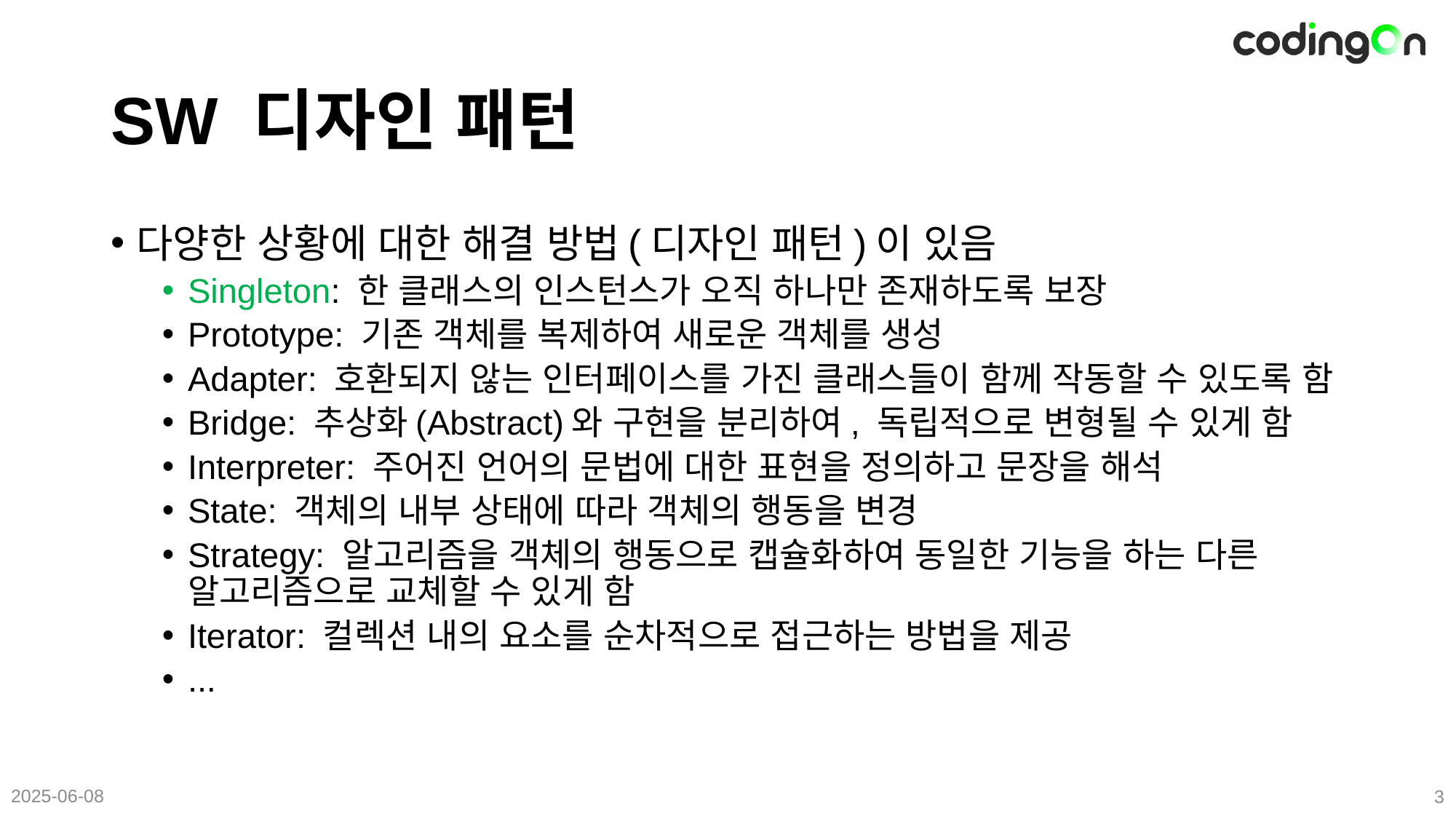

# SW 디자인 패턴
다양한 상황에 대한 해결 방법(디자인 패턴)이 있음
Singleton: 한 클래스의 인스턴스가 오직 하나만 존재하도록 보장
Prototype: 기존 객체를 복제하여 새로운 객체를 생성
Adapter: 호환되지 않는 인터페이스를 가진 클래스들이 함께 작동할 수 있도록 함
Bridge: 추상화(Abstract)와 구현을 분리하여, 독립적으로 변형될 수 있게 함
Interpreter: 주어진 언어의 문법에 대한 표현을 정의하고 문장을 해석
State: 객체의 내부 상태에 따라 객체의 행동을 변경
Strategy: 알고리즘을 객체의 행동으로 캡슐화하여 동일한 기능을 하는 다른 알고리즘으로 교체할 수 있게 함
Iterator: 컬렉션 내의 요소를 순차적으로 접근하는 방법을 제공
...

2025-06-08
3